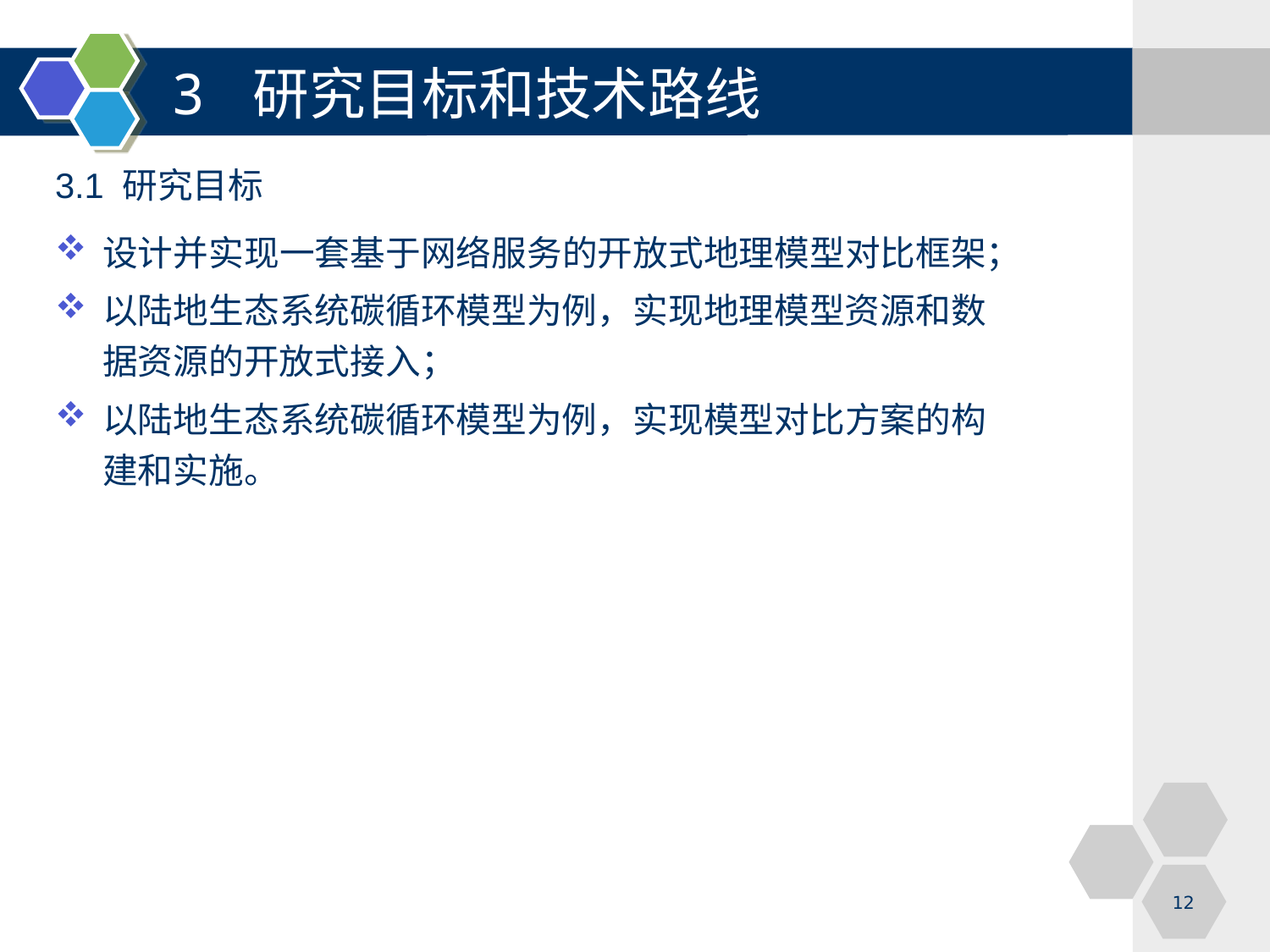

3 研究目标和技术路线
3.1 研究目标
设计并实现一套基于网络服务的开放式地理模型对比框架；
以陆地生态系统碳循环模型为例，实现地理模型资源和数据资源的开放式接入；
以陆地生态系统碳循环模型为例，实现模型对比方案的构建和实施。
12